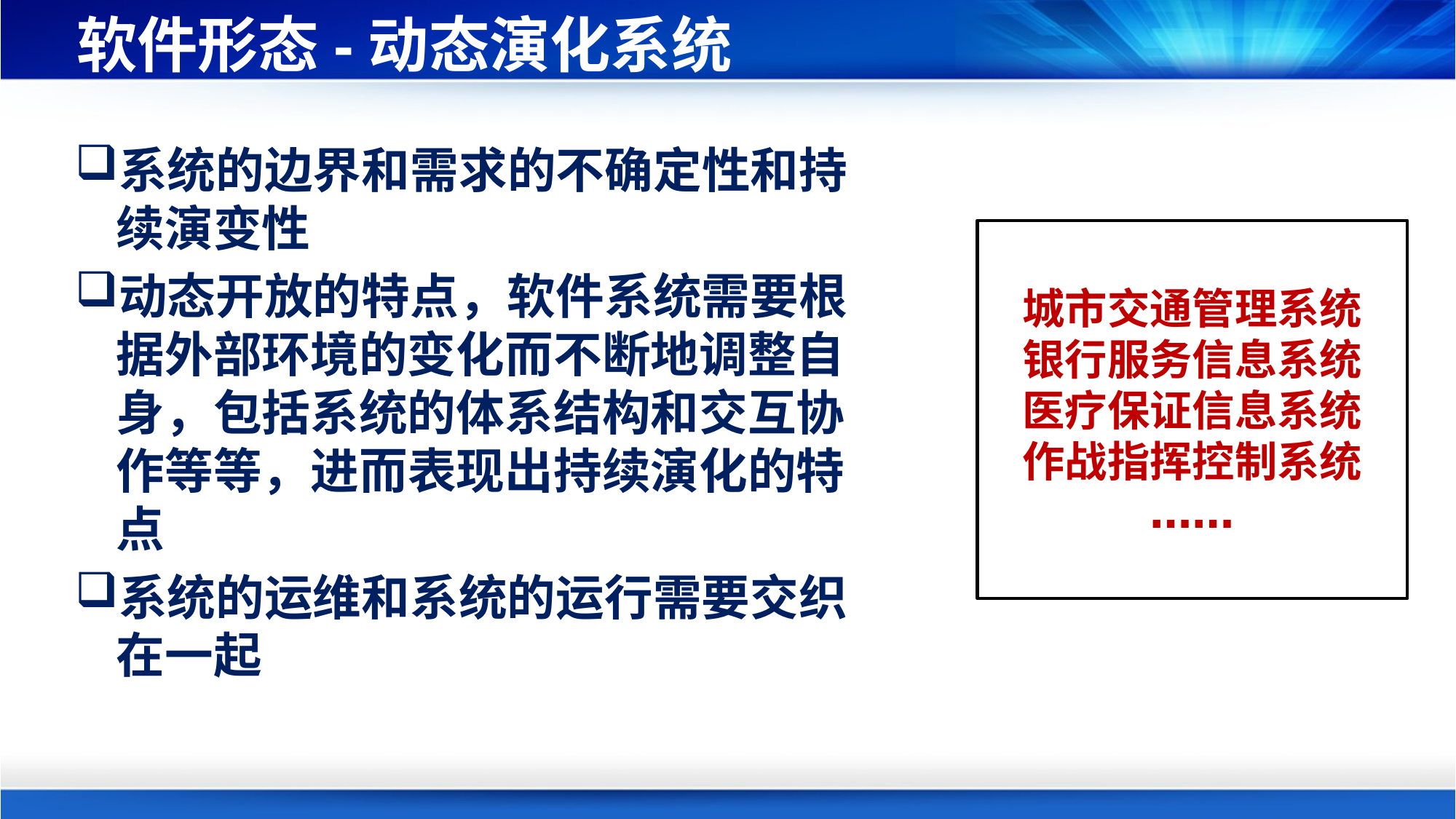

# 软件形态-动态演化系统
系统的边界和需求的不确定性和持续演变性
动态开放的特点，软件系统需要根据外部环境的变化而不断地调整自身，包括系统的体系结构和交互协作等等，进而表现出持续演化的特点
系统的运维和系统的运行需要交织在一起
城市交通管理系统
银行服务信息系统
医疗保证信息系统
作战指挥控制系统
……